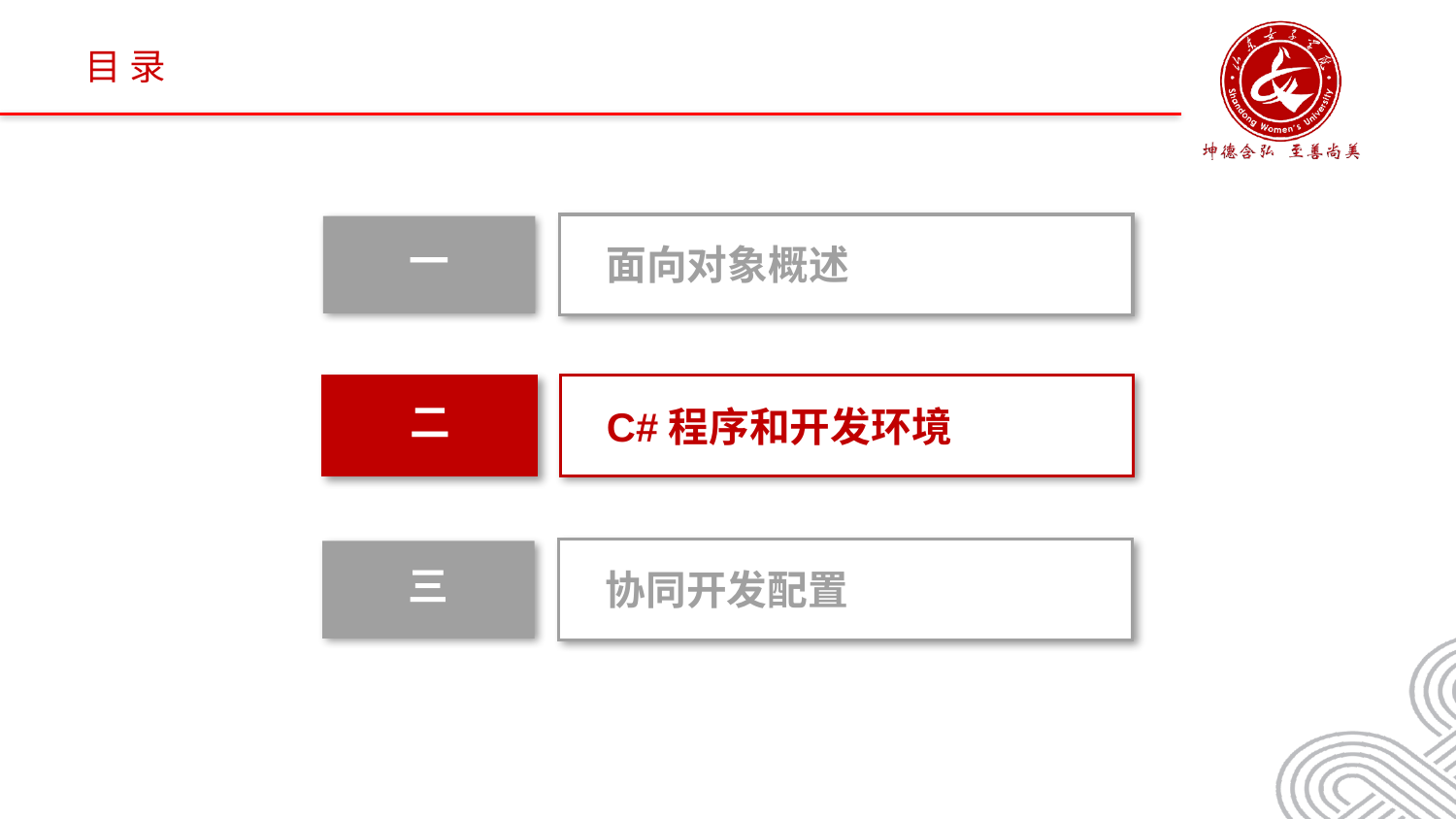

目 录

一
面向对象概述

二
C#程序和开发环境

三
协同开发配置